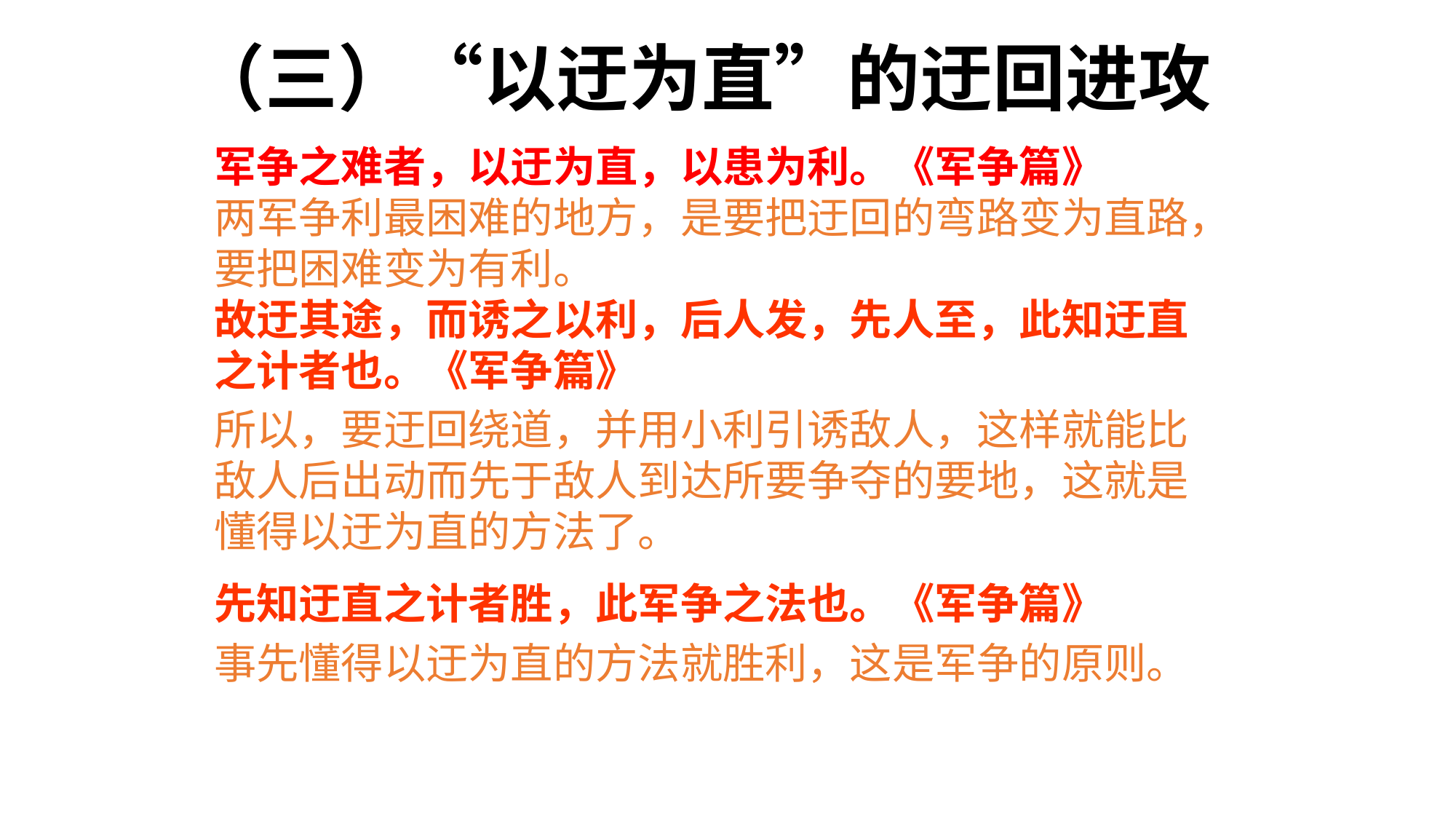

（三）“以迂为直”的迂回进攻
军争之难者，以迂为直，以患为利。《军争篇》
两军争利最困难的地方，是要把迂回的弯路变为直路，要把困难变为有利。
故迂其途，而诱之以利，后人发，先人至，此知迂直之计者也。《军争篇》
所以，要迂回绕道，并用小利引诱敌人，这样就能比敌人后出动而先于敌人到达所要争夺的要地，这就是懂得以迂为直的方法了。
先知迂直之计者胜，此军争之法也。《军争篇》
事先懂得以迂为直的方法就胜利，这是军争的原则。